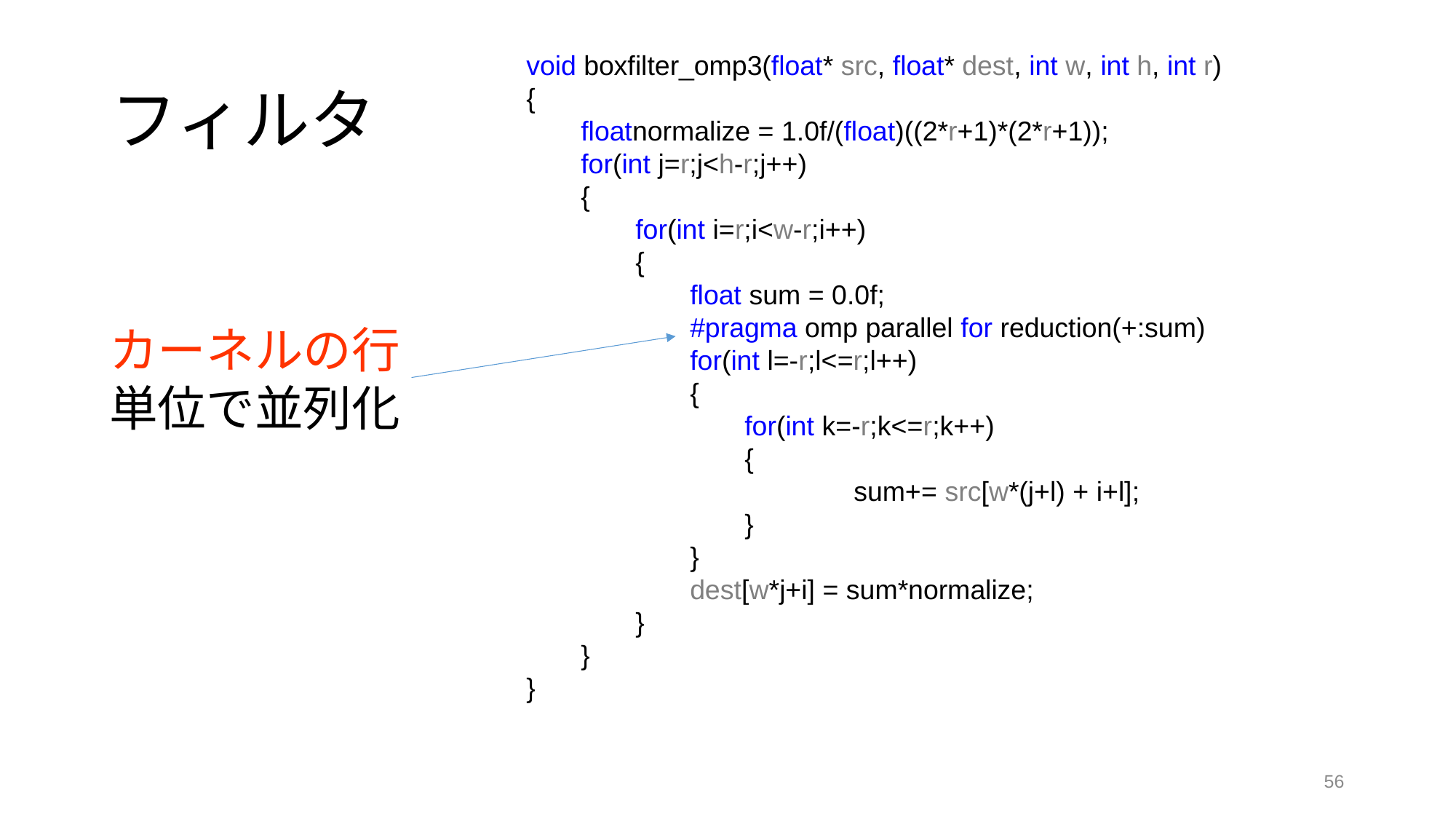

void boxfilter_omp3(float* src, float* dest, int w, int h, int r)
{
floatnormalize = 1.0f/(float)((2*r+1)*(2*r+1));
for(int j=r;j<h-r;j++)
{
for(int i=r;i<w-r;i++)
{
float sum = 0.0f;
#pragma omp parallel for reduction(+:sum)
for(int l=-r;l<=r;l++)
{
for(int k=-r;k<=r;k++)
{
	sum+= src[w*(j+l) + i+l];
}
}
dest[w*j+i] = sum*normalize;
}
}
}
# フィルタ
カーネルの行
単位で並列化
56